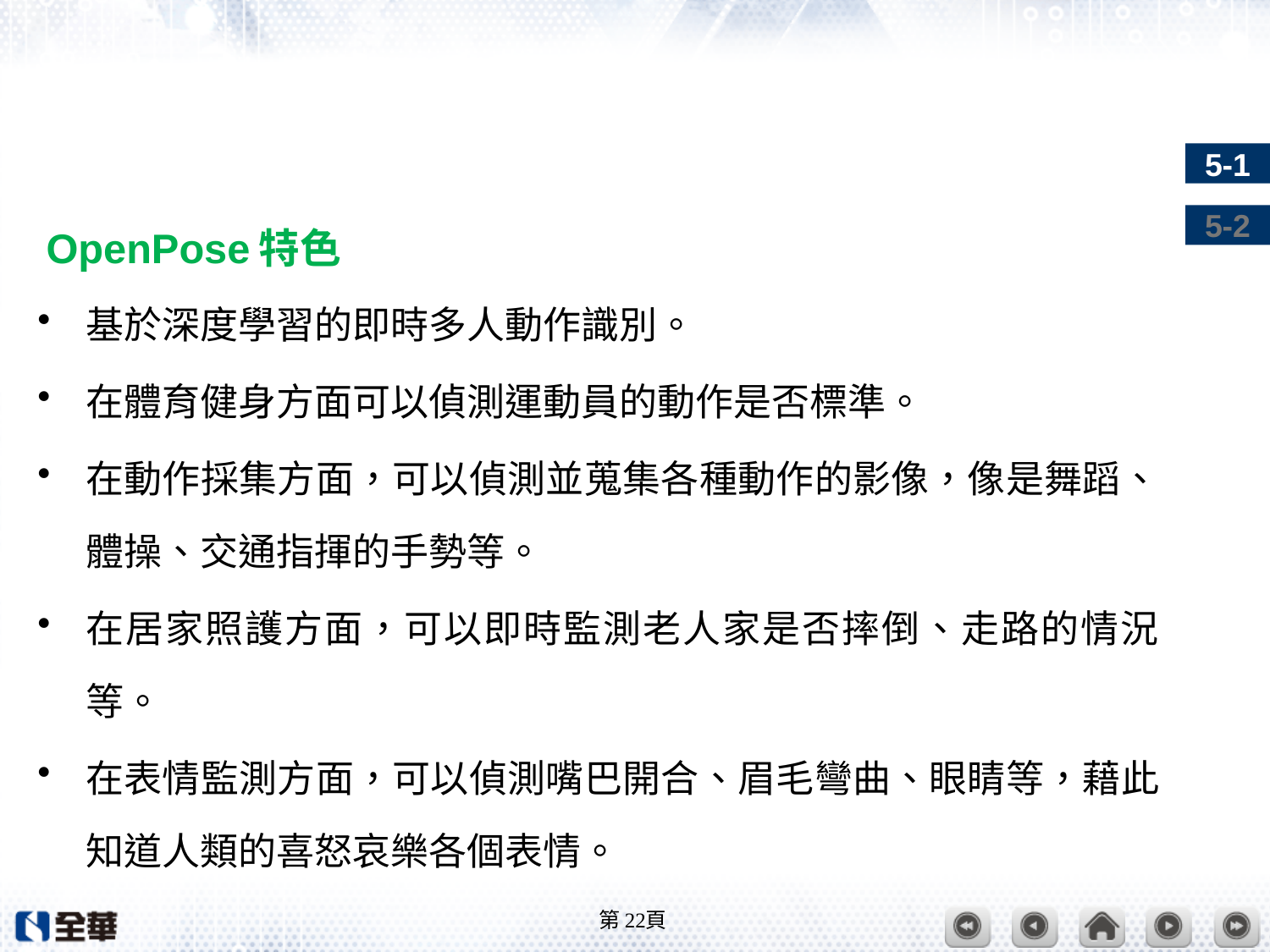

#
OpenPose特色
基於深度學習的即時多人動作識別。
在體育健身方面可以偵測運動員的動作是否標準。
在動作採集方面，可以偵測並蒐集各種動作的影像，像是舞蹈、體操、交通指揮的手勢等。
在居家照護方面，可以即時監測老人家是否摔倒、走路的情況等。
在表情監測方面，可以偵測嘴巴開合、眉毛彎曲、眼睛等，藉此知道人類的喜怒哀樂各個表情。